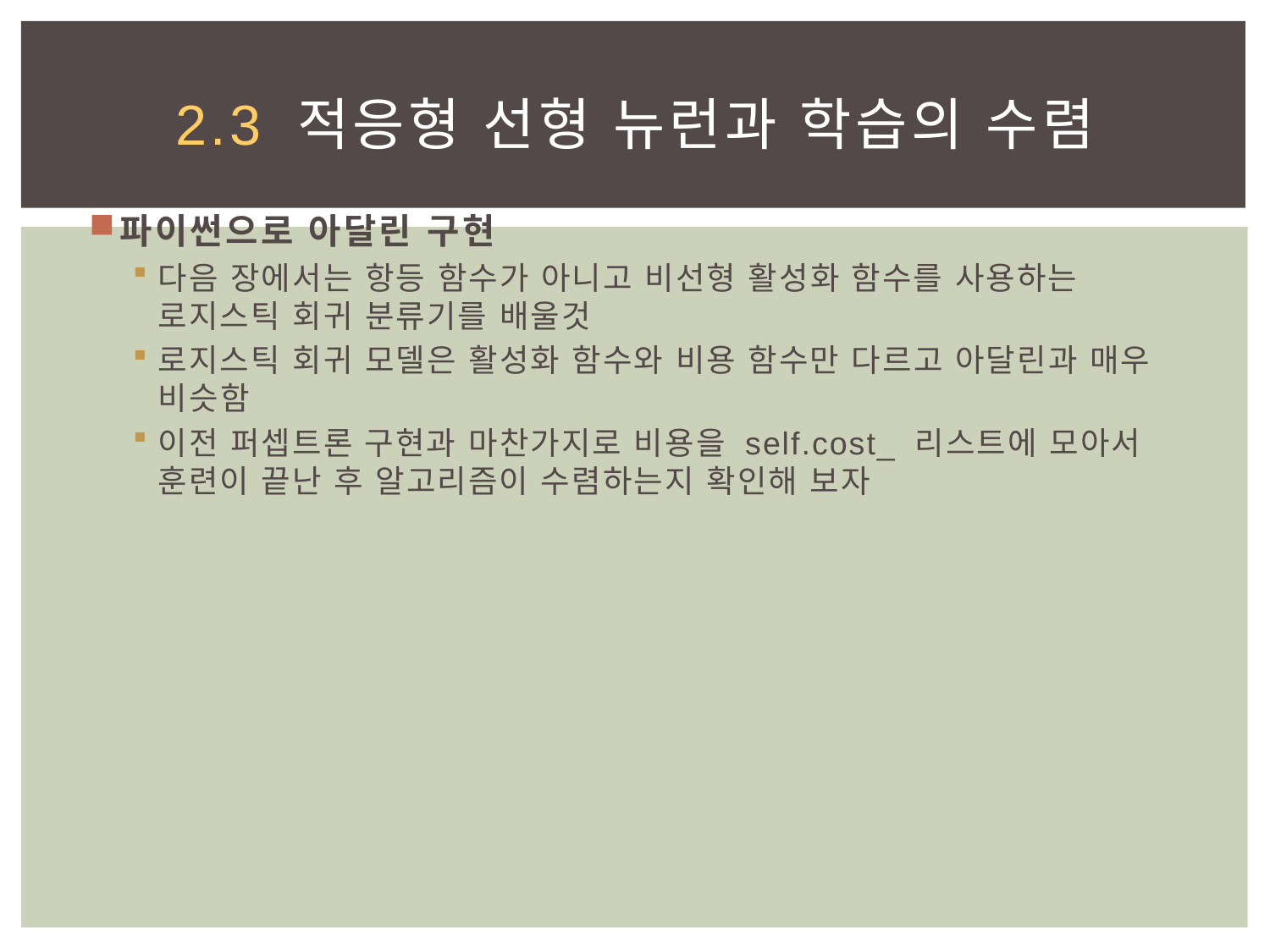

# 2.3 적응형 선형 뉴런과 학습의 수렴
파이썬으로 아달린 구현
다음 장에서는 항등 함수가 아니고 비선형 활성화 함수를 사용하는 로지스틱 회귀 분류기를 배울것
로지스틱 회귀 모델은 활성화 함수와 비용 함수만 다르고 아달린과 매우 비슷함
이전 퍼셉트론 구현과 마찬가지로 비용을 self.cost_ 리스트에 모아서 훈련이 끝난 후 알고리즘이 수렴하는지 확인해 보자